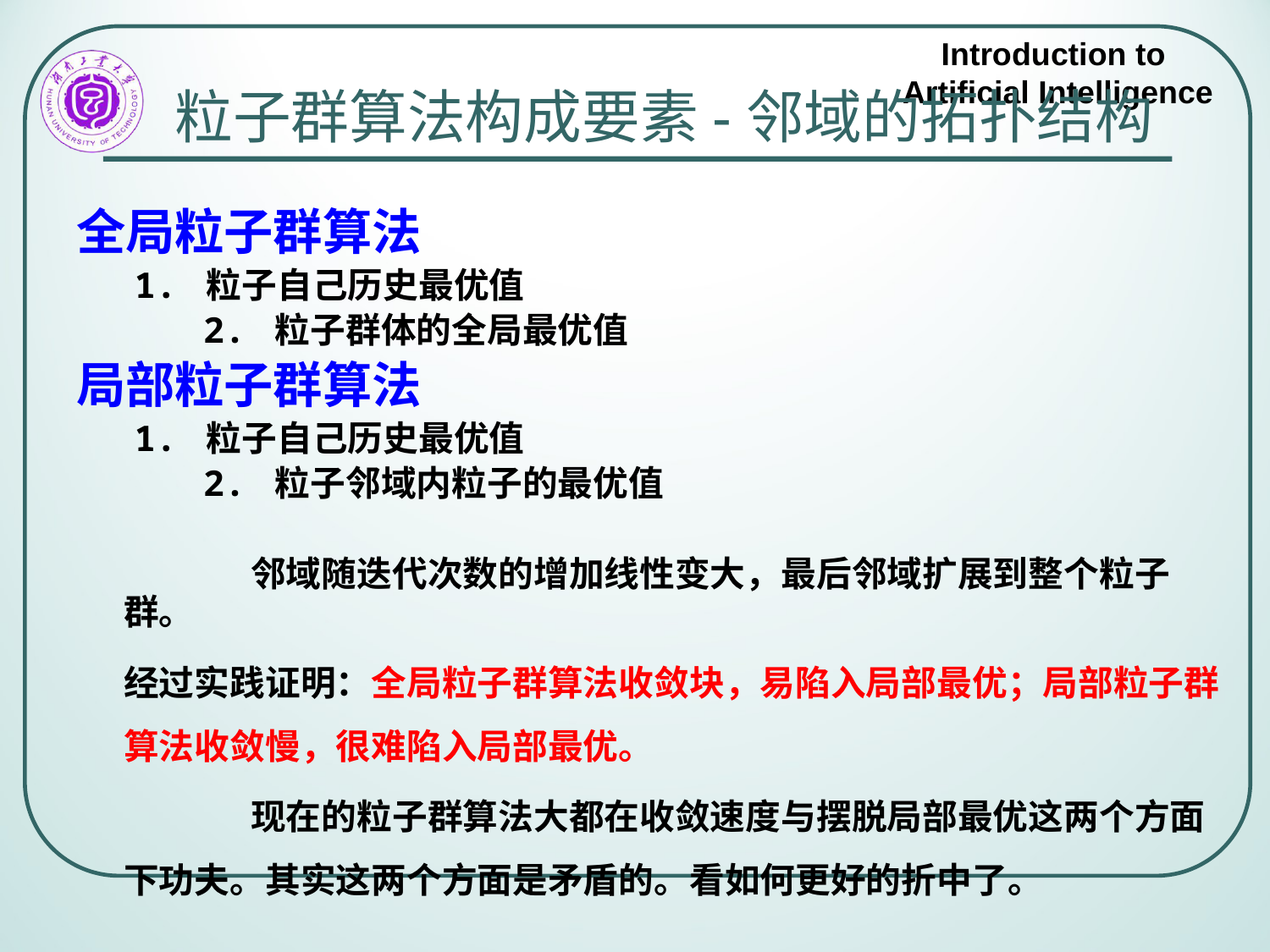

# 粒子群算法构成要素-邻域的拓扑结构
全局粒子群算法
      1. 粒子自己历史最优值
      2. 粒子群体的全局最优值
局部粒子群算法
      1. 粒子自己历史最优值
      2. 粒子邻域内粒子的最优值

         	邻域随迭代次数的增加线性变大，最后邻域扩展到整个粒子群。
     	经过实践证明：全局粒子群算法收敛块，易陷入局部最优；局部粒子群算法收敛慢，很难陷入局部最优。
		现在的粒子群算法大都在收敛速度与摆脱局部最优这两个方面下功夫。其实这两个方面是矛盾的。看如何更好的折中了。